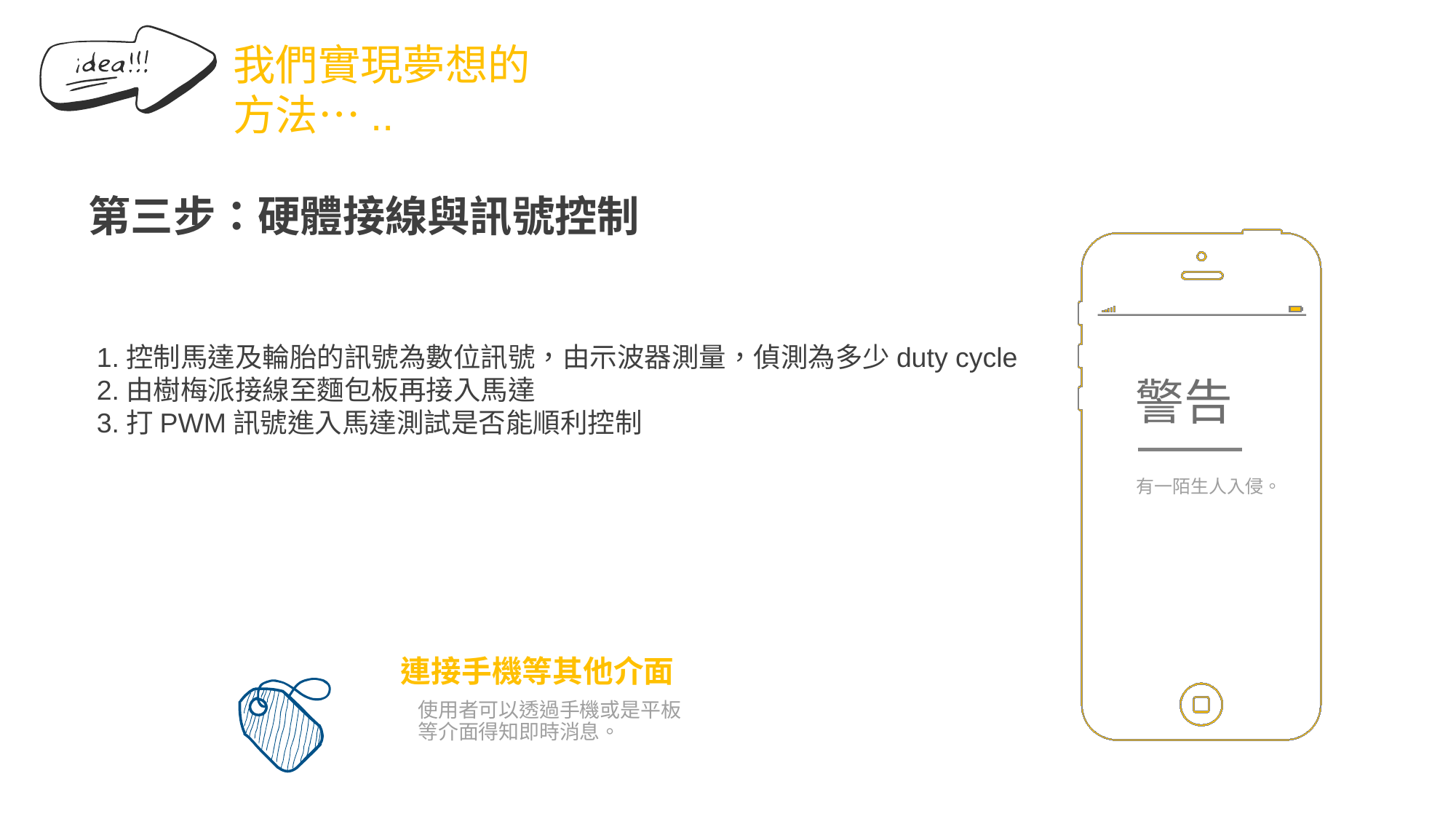

我們實現夢想的方法…..
第三步：硬體接線與訊號控制

1.控制馬達及輪胎的訊號為數位訊號，由示波器測量，偵測為多少duty cycle
2.由樹梅派接線至麵包板再接入馬達
3.打PWM訊號進入馬達測試是否能順利控制
警告
有一陌生人入侵。
連接手機等其他介面
使用者可以透過手機或是平板等介面得知即時消息。